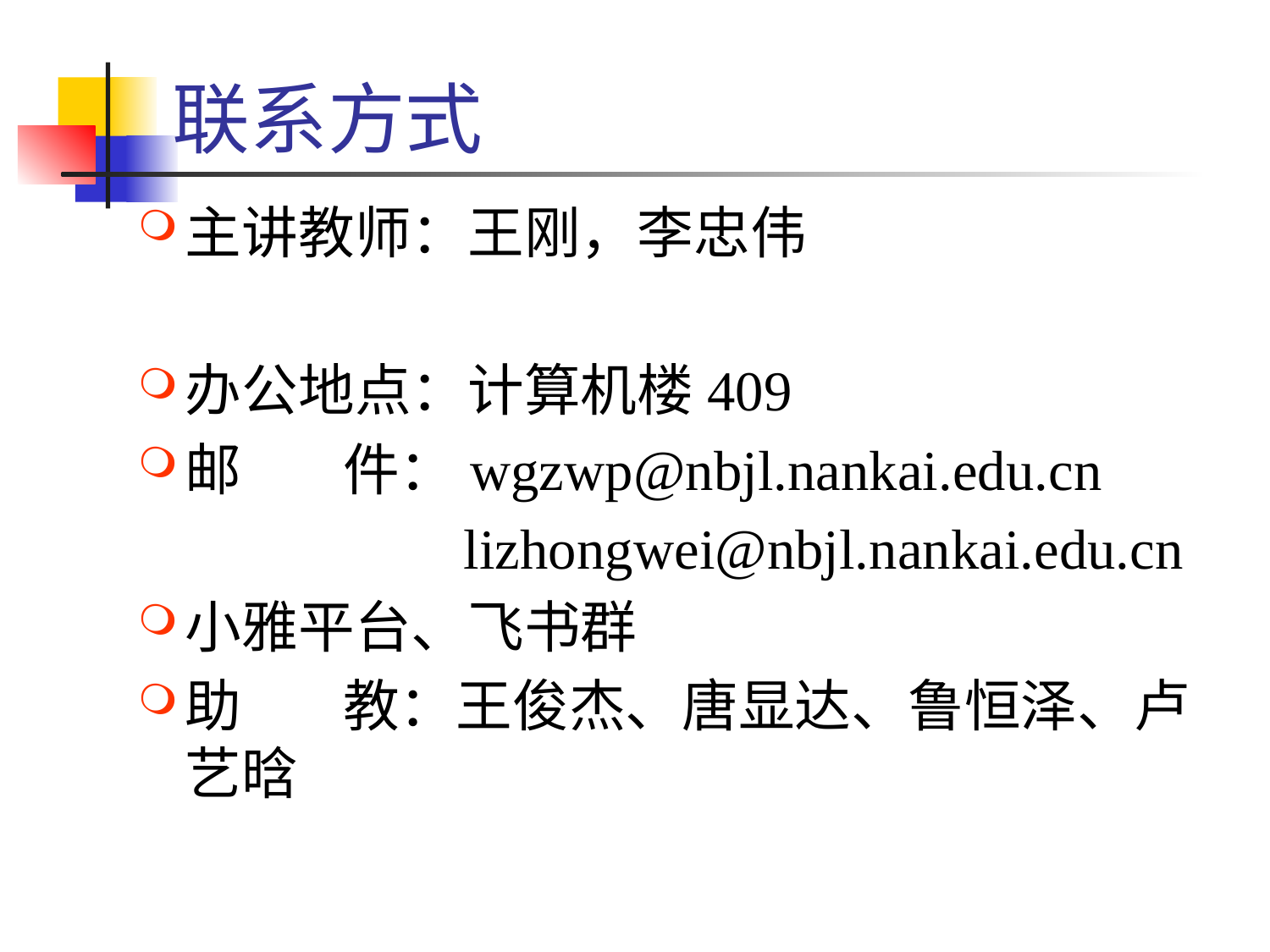

# 联系方式
主讲教师：王刚，李忠伟

办公地点：计算机楼409
邮        件：wgzwp@nbjl.nankai.edu.cn
                       lizhongwei@nbjl.nankai.edu.cn
小雅平台、飞书群
助        教：王俊杰、唐显达、鲁恒泽、卢艺晗